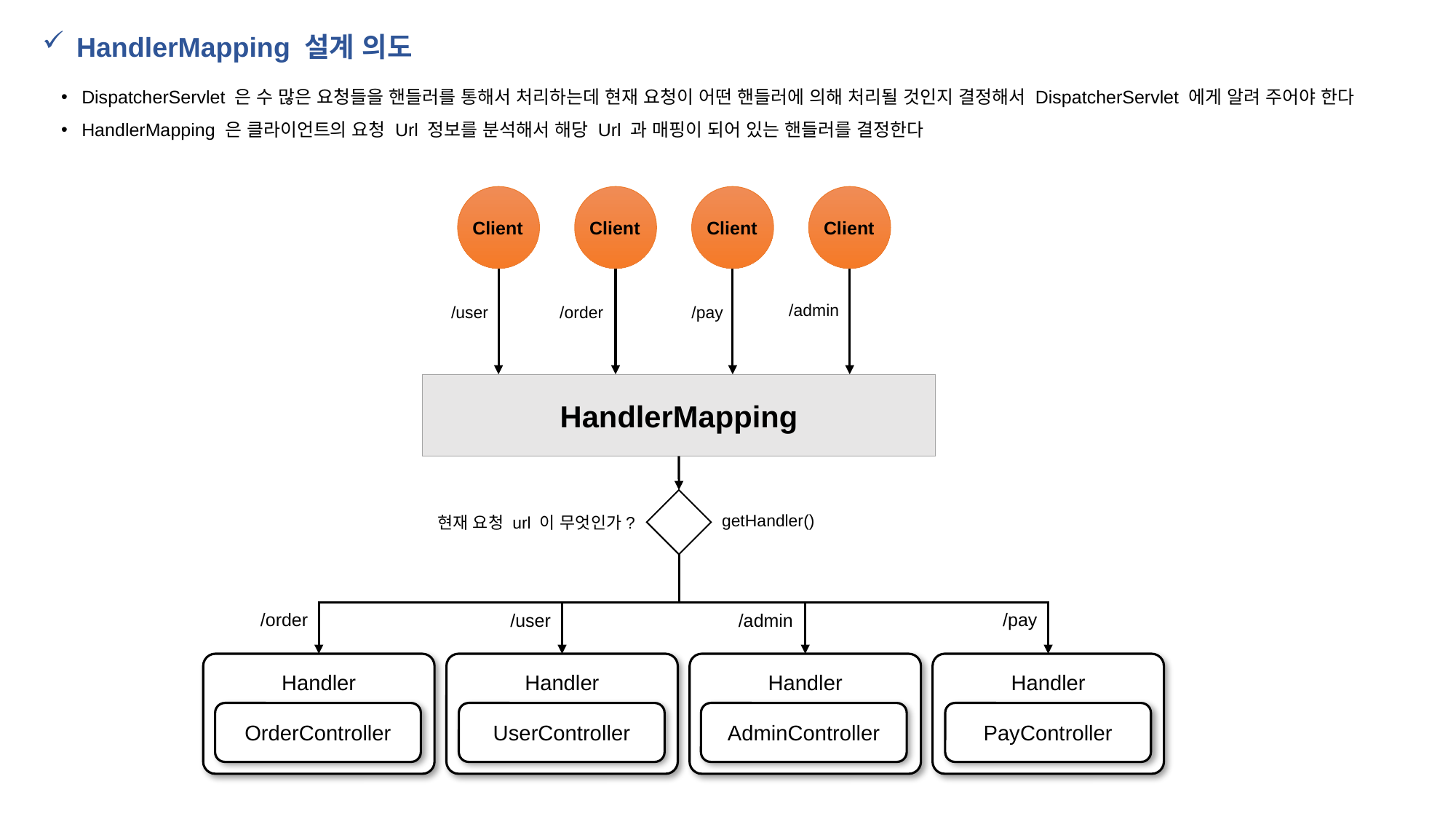

HandlerMapping 설계 의도
DispatcherServlet 은 수 많은 요청들을 핸들러를 통해서 처리하는데 현재 요청이 어떤 핸들러에 의해 처리될 것인지 결정해서 DispatcherServlet 에게 알려 주어야 한다
HandlerMapping 은 클라이언트의 요청 Url 정보를 분석해서 해당 Url 과 매핑이 되어 있는 핸들러를 결정한다

Client

Client

Client

Client
/admin
/user
/order
/pay
HandlerMapping

getHandler()
현재 요청 url 이 무엇인가?
/pay
/order
/admin
/user
Handler

Handler

Handler

Handler

OrderController
UserController
AdminController
PayController